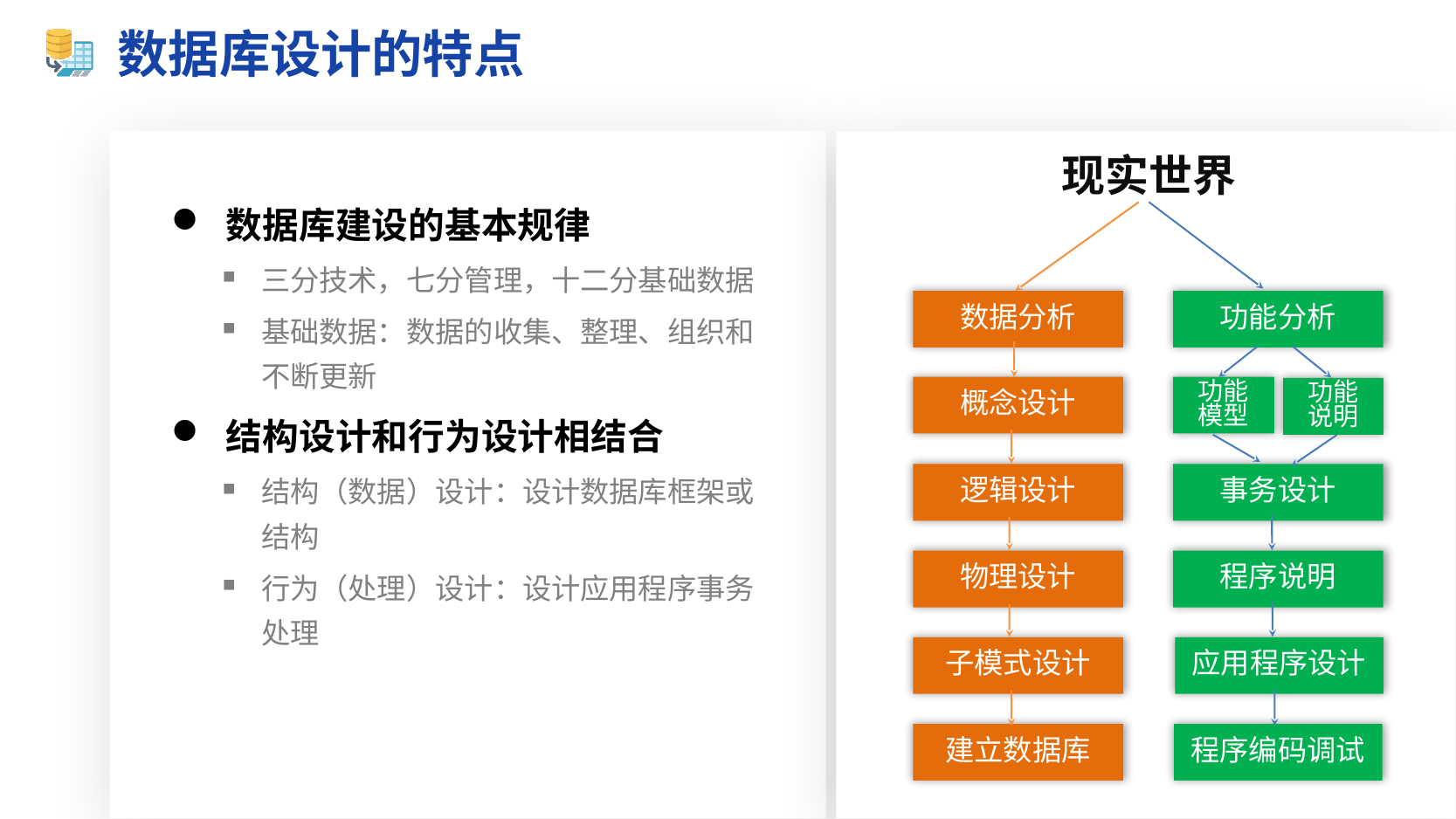

# 数据库设计的特点

现实世界
数据库建设的基本规律
三分技术，七分管理，十二分基础数据
基础数据：数据的收集、整理、组织和不断更新
结构设计和行为设计相结合
结构（数据）设计：设计数据库框架或结构
行为（处理）设计：设计应用程序事务处理

数据分析
功能分析

概念设计
功能
模型
功能
说明

逻辑设计
事务设计

物理设计
程序说明

子模式设计
应用程序设计

建立数据库
程序编码调试